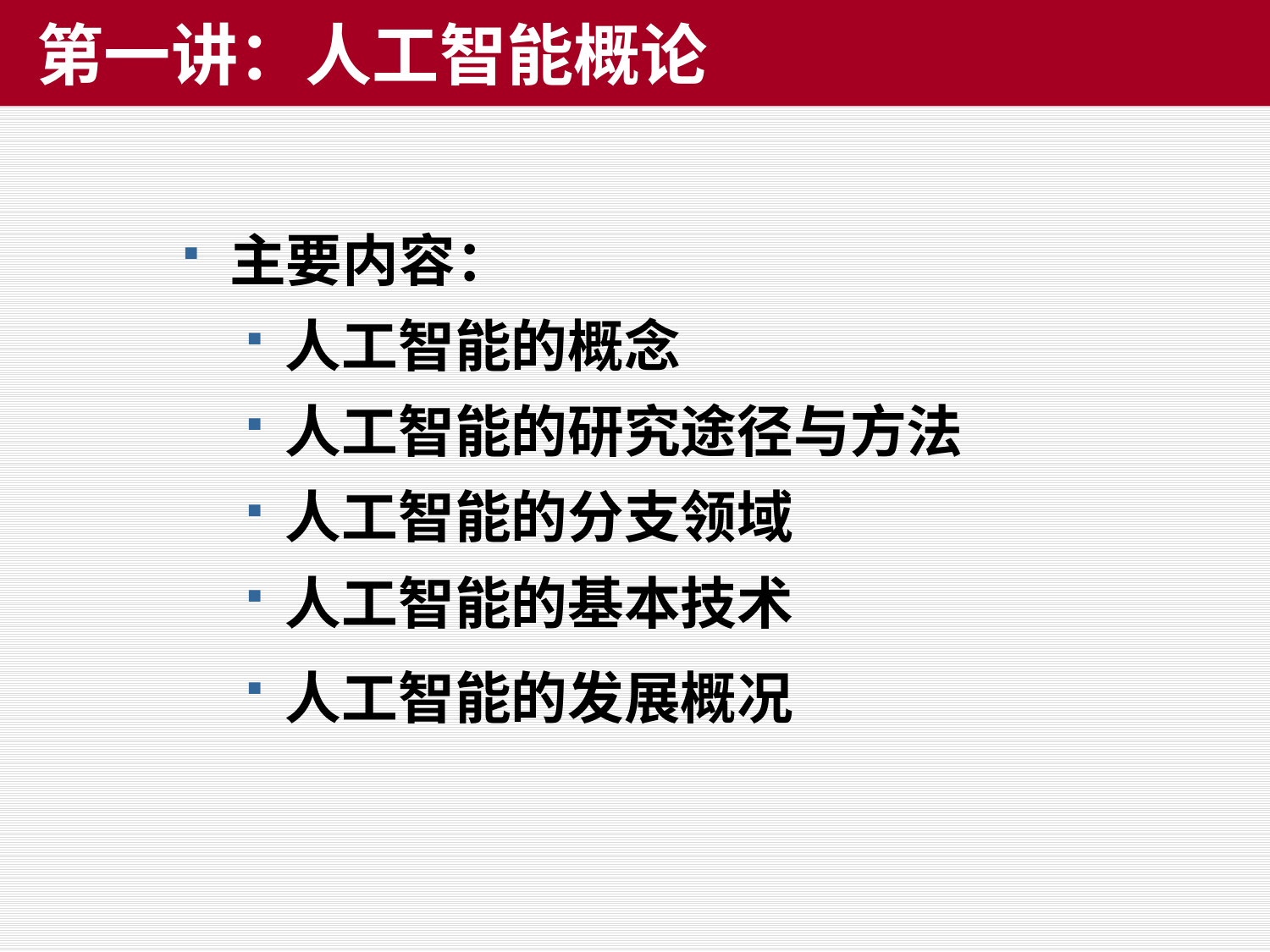

第一讲：人工智能概论
主要内容：
人工智能的概念
人工智能的研究途径与方法
人工智能的分支领域
人工智能的基本技术
人工智能的发展概况